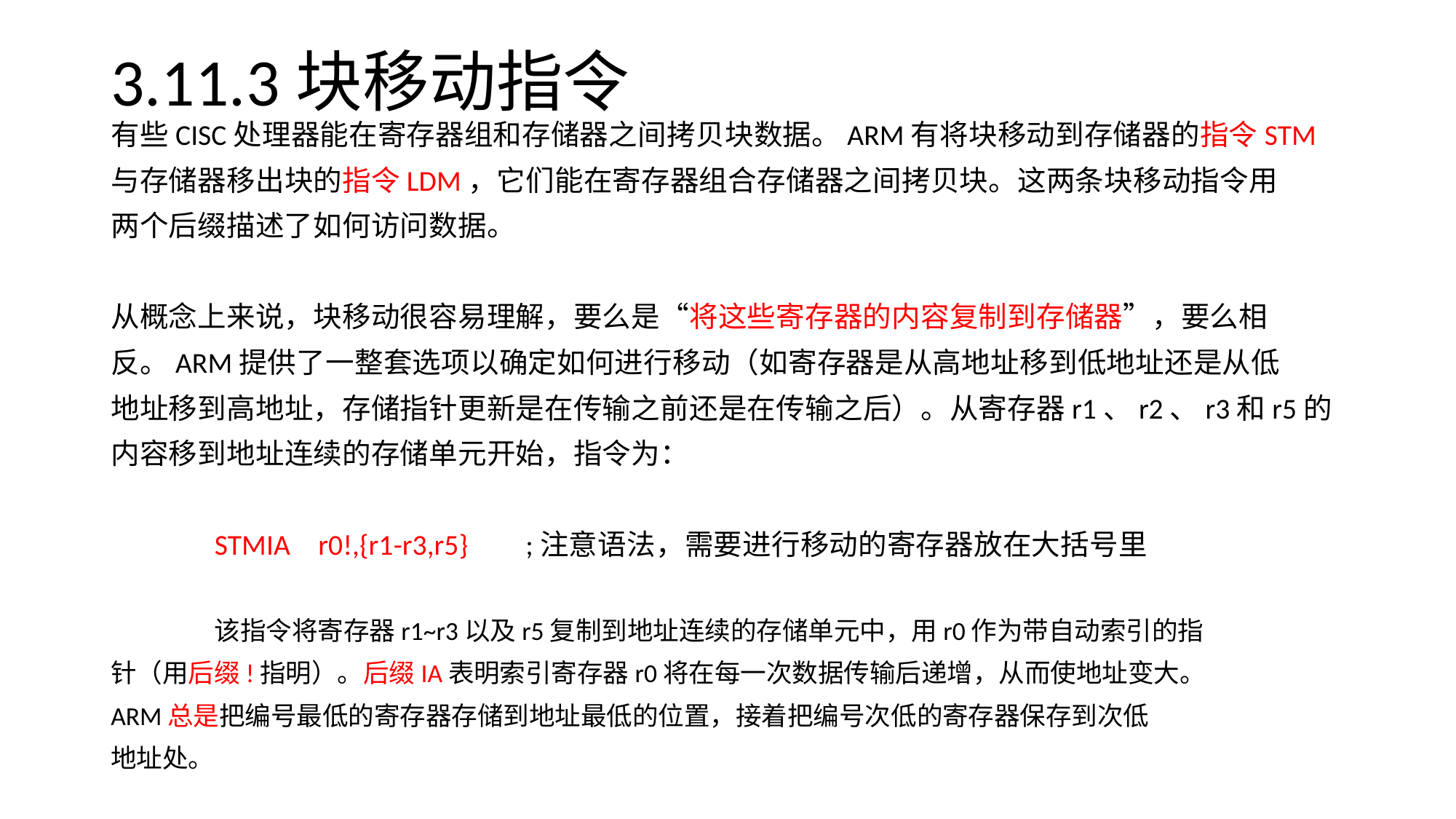

# 3.11.3块移动指令
有些CISC处理器能在寄存器组和存储器之间拷贝块数据。ARM有将块移动到存储器的指令STM
与存储器移出块的指令LDM，它们能在寄存器组合存储器之间拷贝块。这两条块移动指令用
两个后缀描述了如何访问数据。

从概念上来说，块移动很容易理解，要么是“将这些寄存器的内容复制到存储器”，要么相
反。ARM提供了一整套选项以确定如何进行移动（如寄存器是从高地址移到低地址还是从低
地址移到高地址，存储指针更新是在传输之前还是在传输之后）。从寄存器r1、r2、r3和r5的
内容移到地址连续的存储单元开始，指令为：

	STMIA	r0!,{r1-r3,r5}	;注意语法，需要进行移动的寄存器放在大括号里

	该指令将寄存器r1~r3以及r5复制到地址连续的存储单元中，用r0作为带自动索引的指
针（用后缀!指明）。后缀IA表明索引寄存器r0将在每一次数据传输后递增，从而使地址变大。
ARM总是把编号最低的寄存器存储到地址最低的位置，接着把编号次低的寄存器保存到次低
地址处。